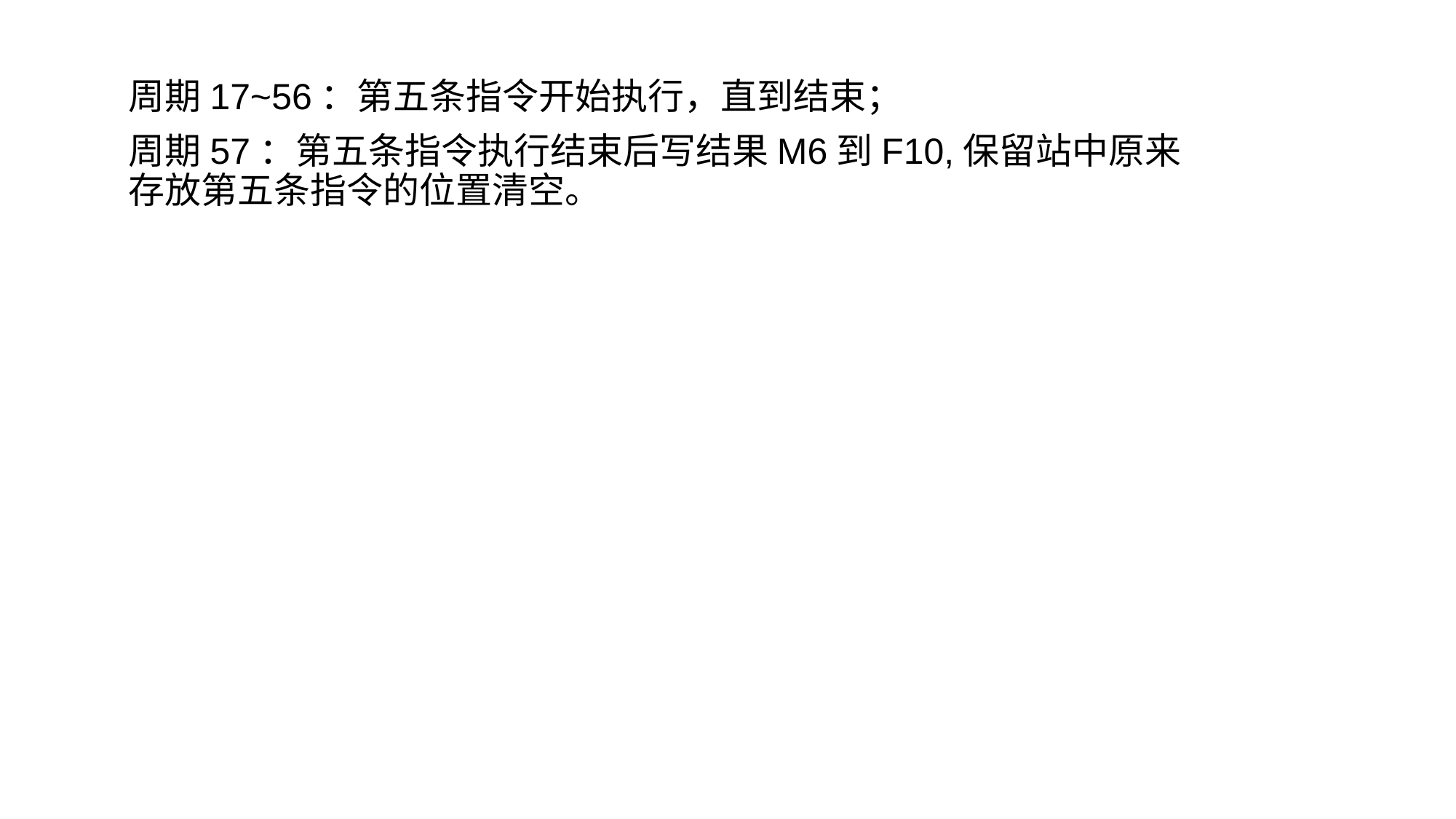

周期17~56：第五条指令开始执行，直到结束；
周期57：第五条指令执行结束后写结果M6到F10,保留站中原来存放第五条指令的位置清空。